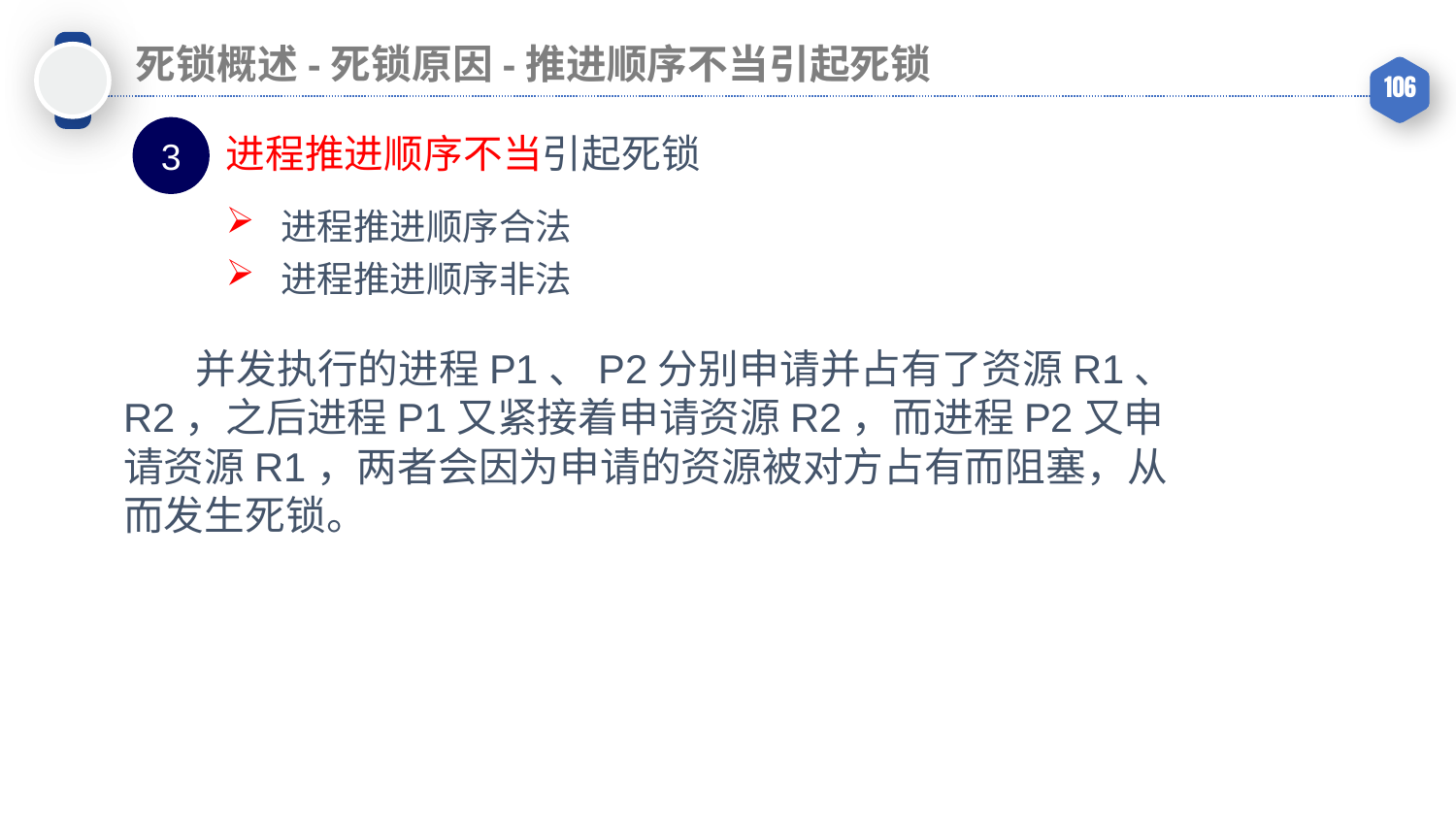

死锁概述-死锁原因-推进顺序不当引起死锁

3
进程推进顺序不当引起死锁
进程推进顺序合法
进程推进顺序非法
       并发执行的进程P1、P2分别申请并占有了资源R1、R2，之后进程P1又紧接着申请资源R2，而进程P2又申请资源R1，两者会因为申请的资源被对方占有而阻塞，从而发生死锁。